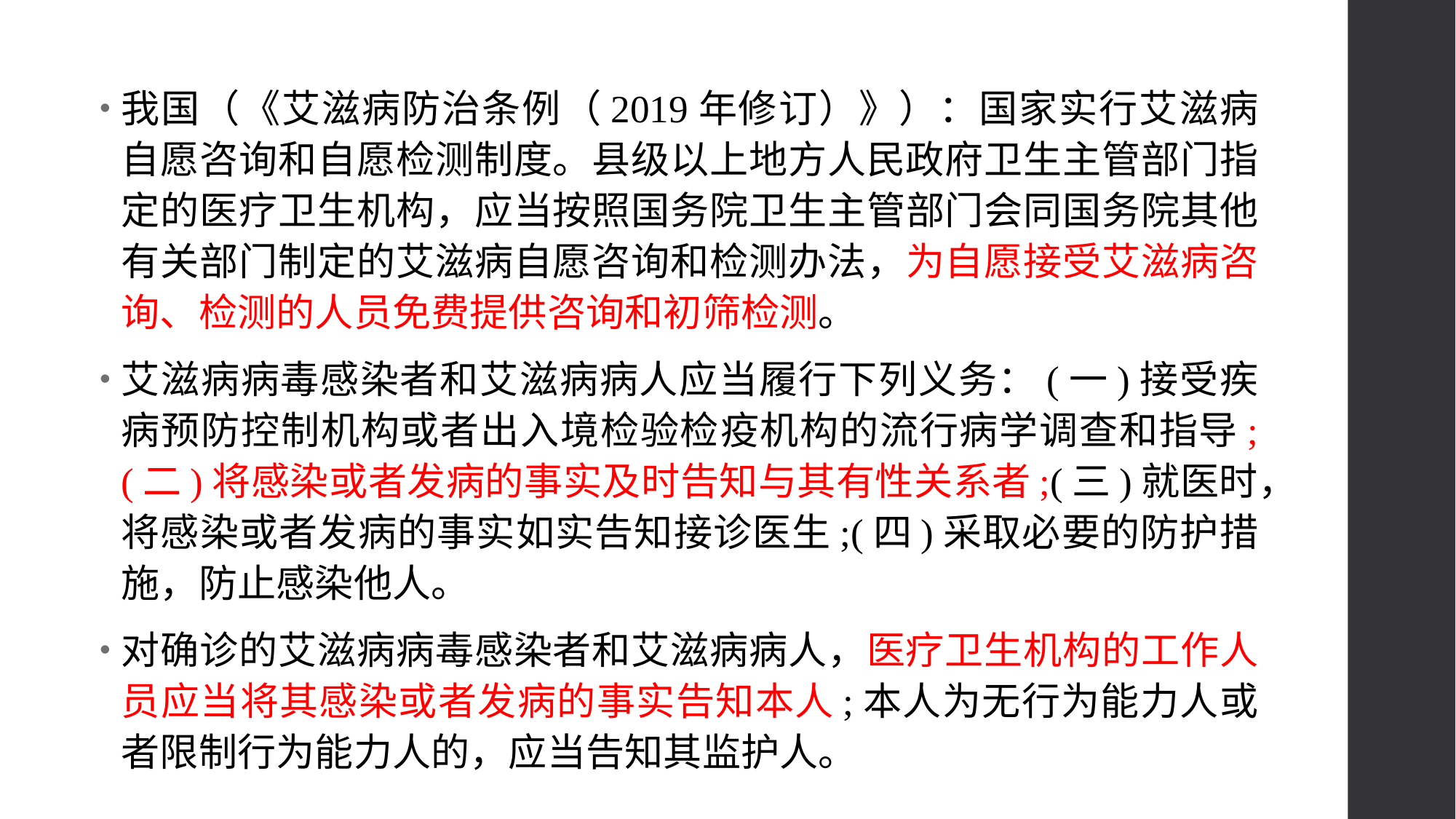

我国（《艾滋病防治条例（2019年修订）》）：国家实行艾滋病自愿咨询和自愿检测制度。县级以上地方人民政府卫生主管部门指定的医疗卫生机构，应当按照国务院卫生主管部门会同国务院其他有关部门制定的艾滋病自愿咨询和检测办法，为自愿接受艾滋病咨询、检测的人员免费提供咨询和初筛检测。
艾滋病病毒感染者和艾滋病病人应当履行下列义务：(一)接受疾病预防控制机构或者出入境检验检疫机构的流行病学调查和指导;(二)将感染或者发病的事实及时告知与其有性关系者;(三)就医时，将感染或者发病的事实如实告知接诊医生;(四)采取必要的防护措施，防止感染他人。
对确诊的艾滋病病毒感染者和艾滋病病人，医疗卫生机构的工作人员应当将其感染或者发病的事实告知本人;本人为无行为能力人或者限制行为能力人的，应当告知其监护人。